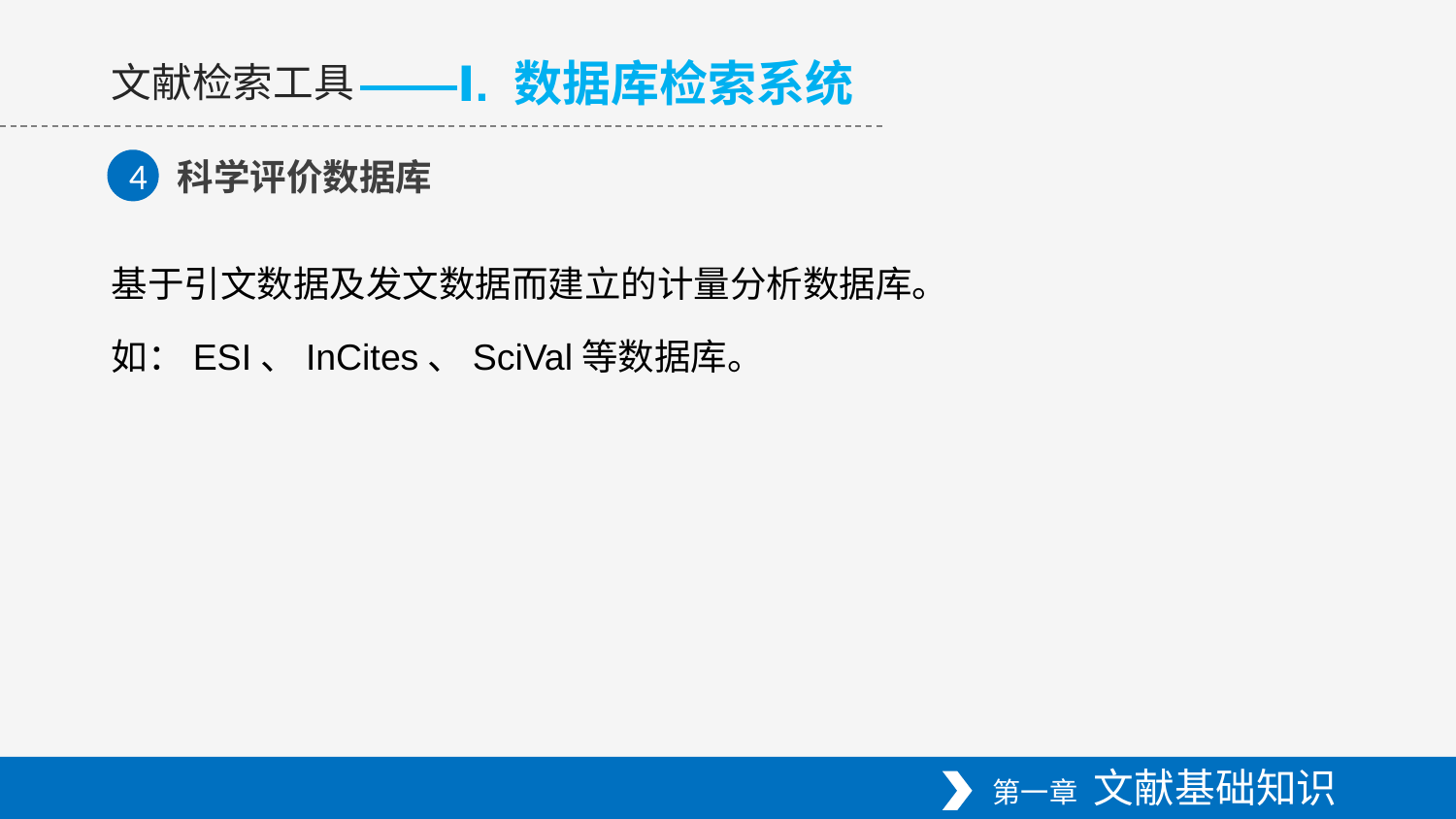

——Ⅰ. 数据库检索系统
文献检索工具
科学评价数据库
4
基于引文数据及发文数据而建立的计量分析数据库。
如：ESI、InCites、SciVal等数据库。